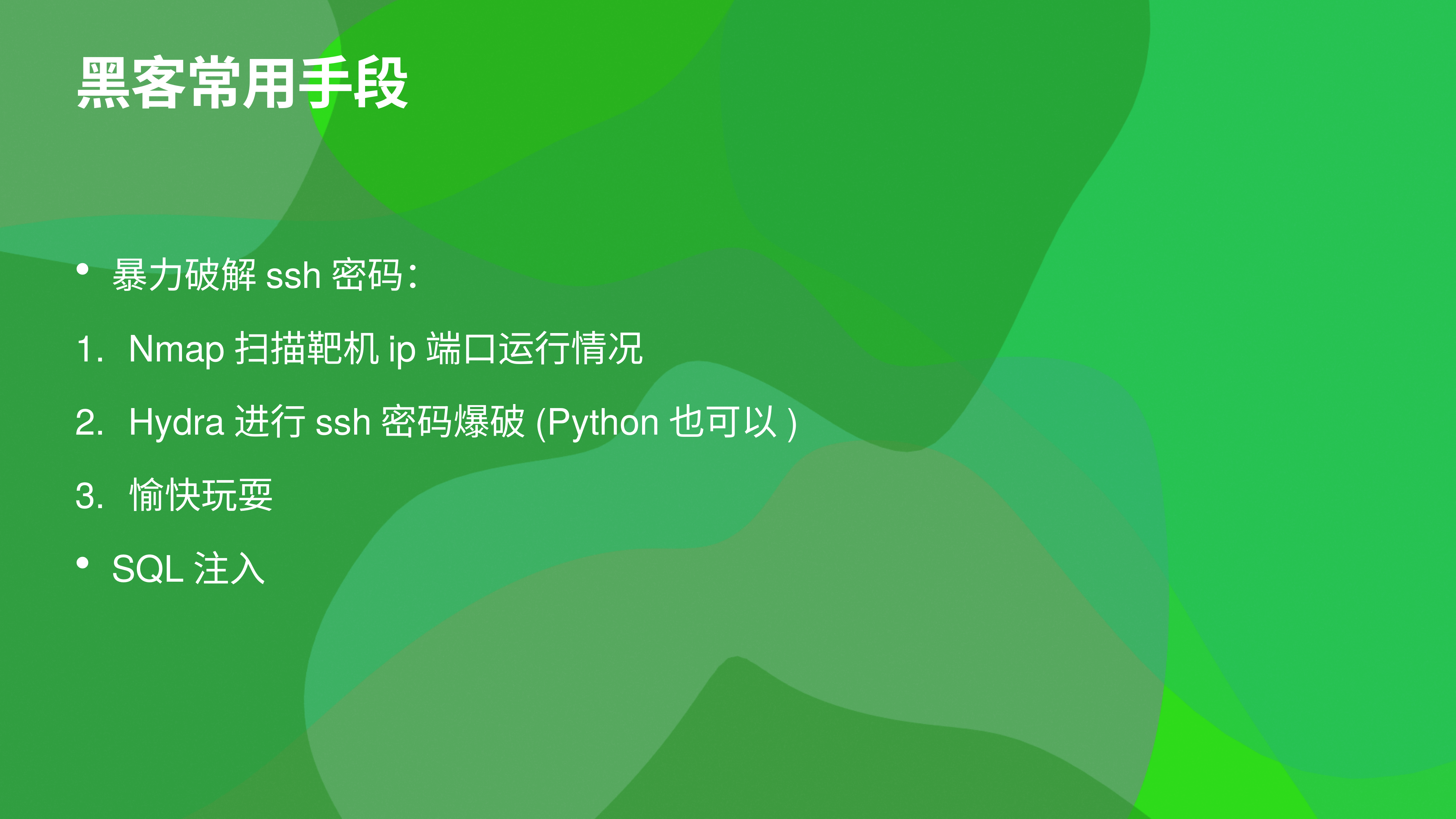

# 黑客常用手段

暴力破解ssh密码：
Nmap扫描靶机ip端口运行情况
Hydra进行ssh密码爆破(Python也可以)
愉快玩耍
SQL注入